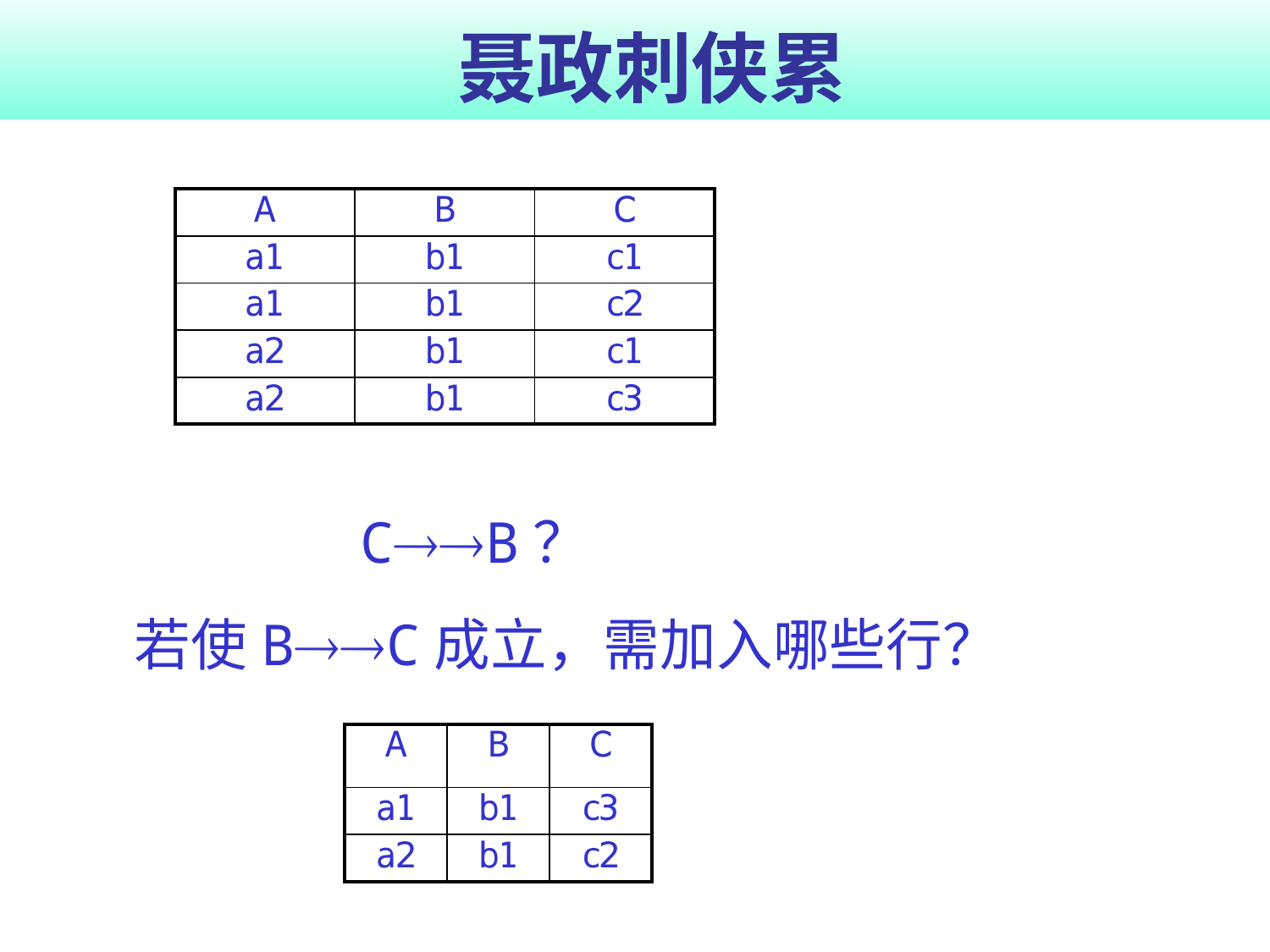

# 聂政刺侠累
| A | B | C |
| --- | --- | --- |
| a1 | b1 | c1 |
| a1 | b1 | c2 |
| a2 | b1 | c1 |
| a2 | b1 | c3 |
C→→B？
若使B→→C成立，需加入哪些行？
| A | B | C |
| --- | --- | --- |
| a1 | b1 | c3 |
| a2 | b1 | c2 |